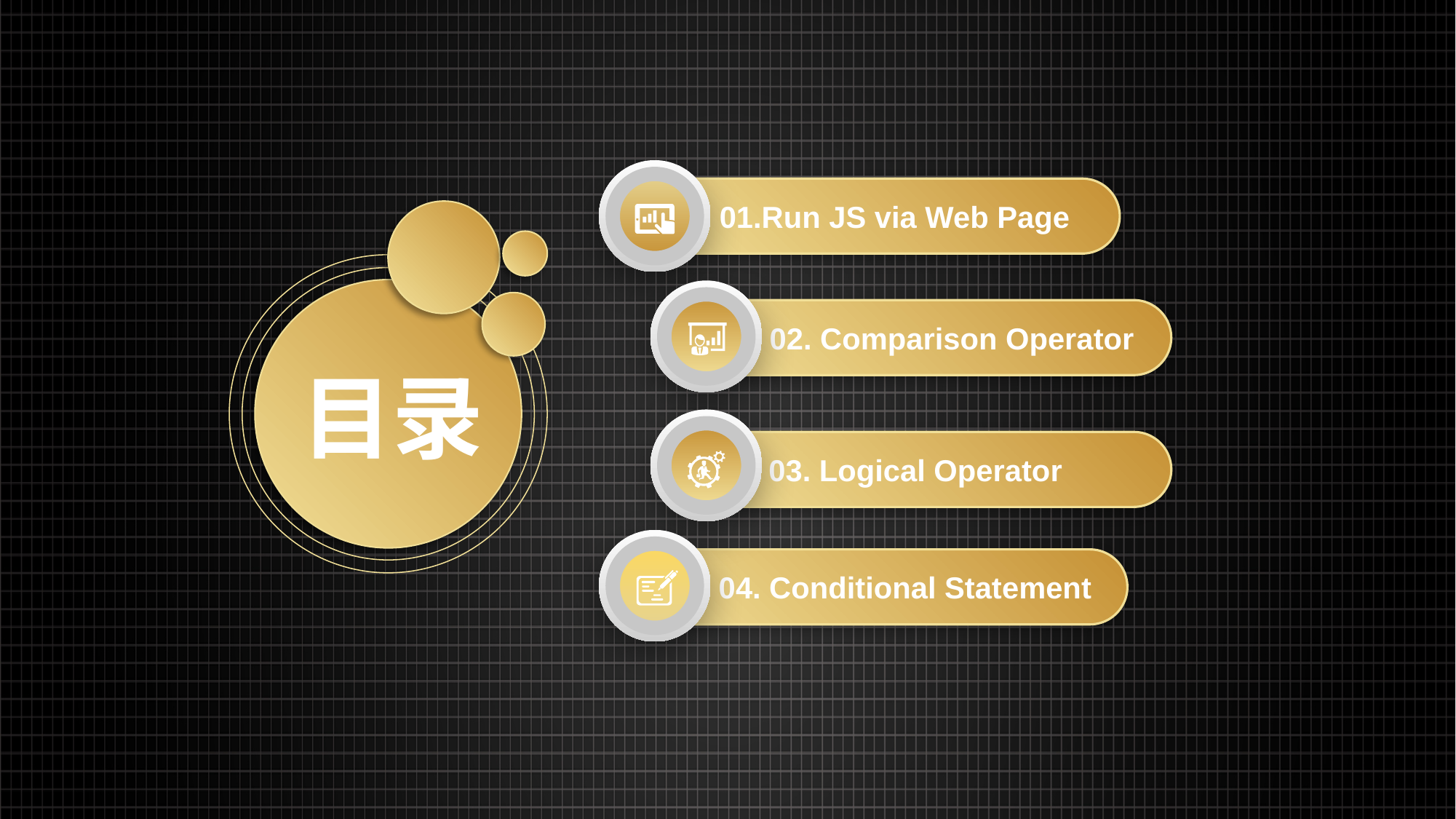

01.Run JS via Web Page

02. Comparison Operator

目录

03. Logical Operator

04. Conditional Statement